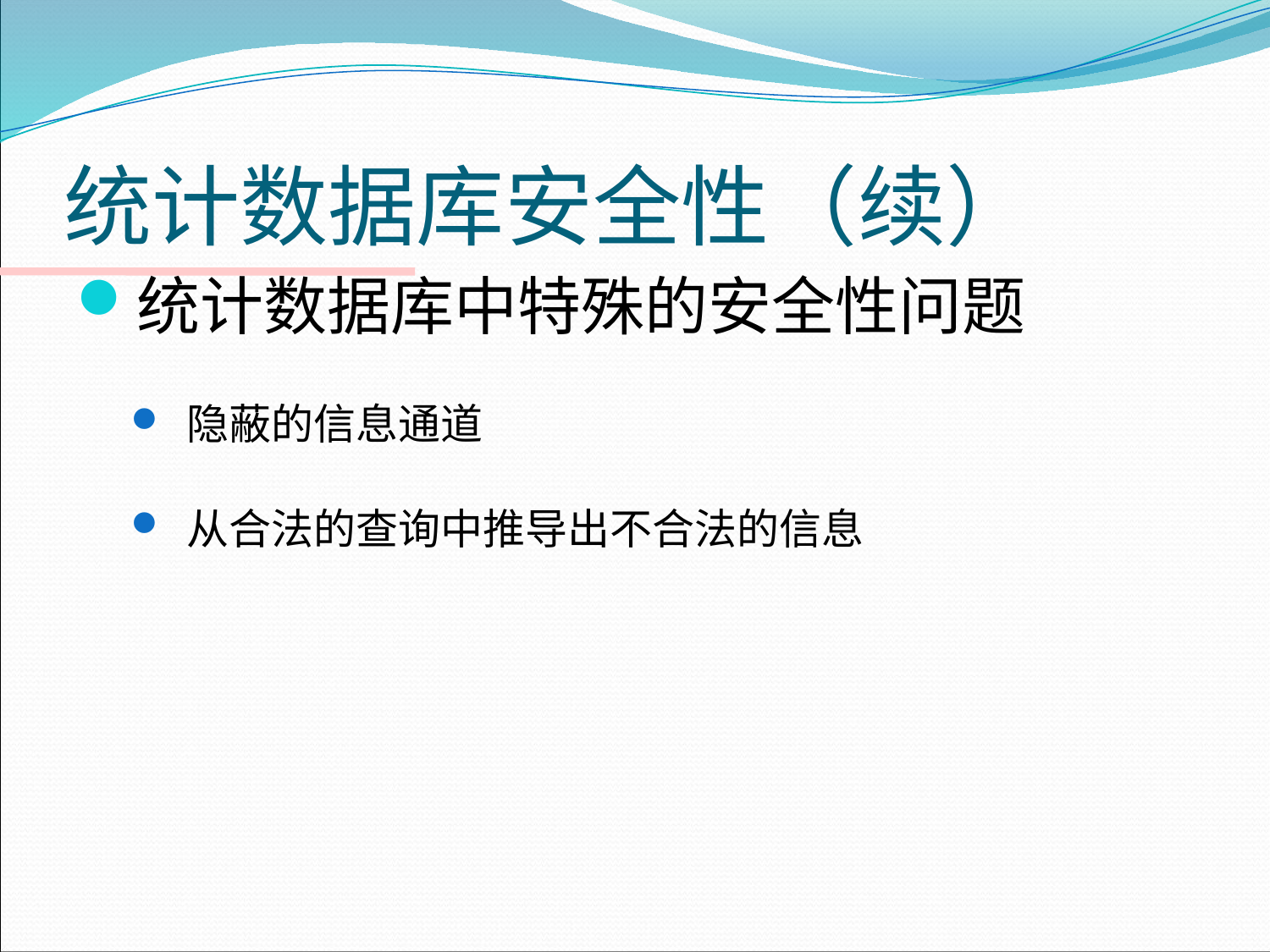

# 统计数据库安全性（续）
统计数据库中特殊的安全性问题
 隐蔽的信息通道
 从合法的查询中推导出不合法的信息

487